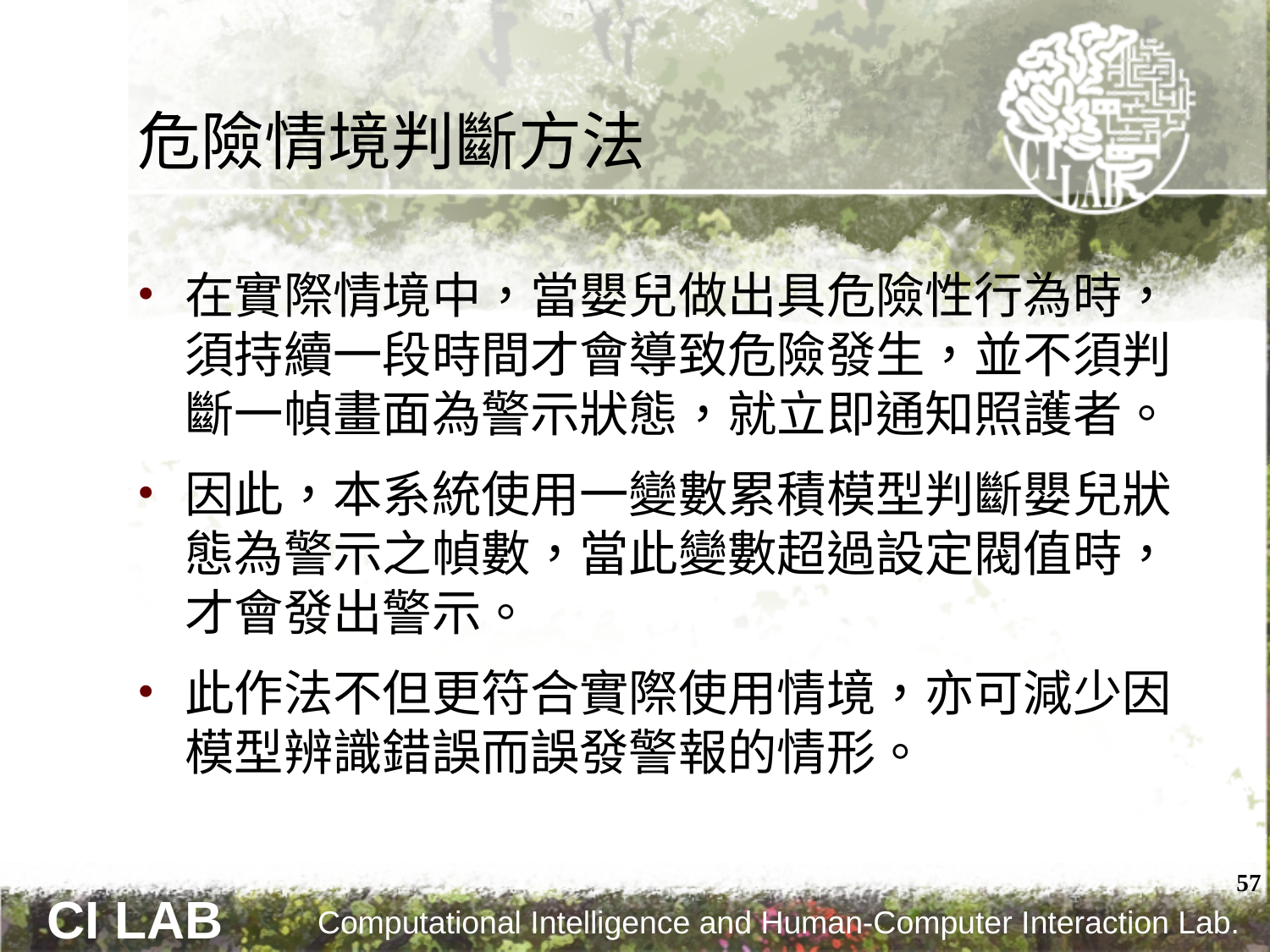

# 危險情境判斷方法
在實際情境中，當嬰兒做出具危險性行為時，須持續一段時間才會導致危險發生，並不須判斷一幀畫面為警示狀態，就立即通知照護者。
因此，本系統使用一變數累積模型判斷嬰兒狀態為警示之幀數，當此變數超過設定閥值時，才會發出警示。
此作法不但更符合實際使用情境，亦可減少因模型辨識錯誤而誤發警報的情形。
57